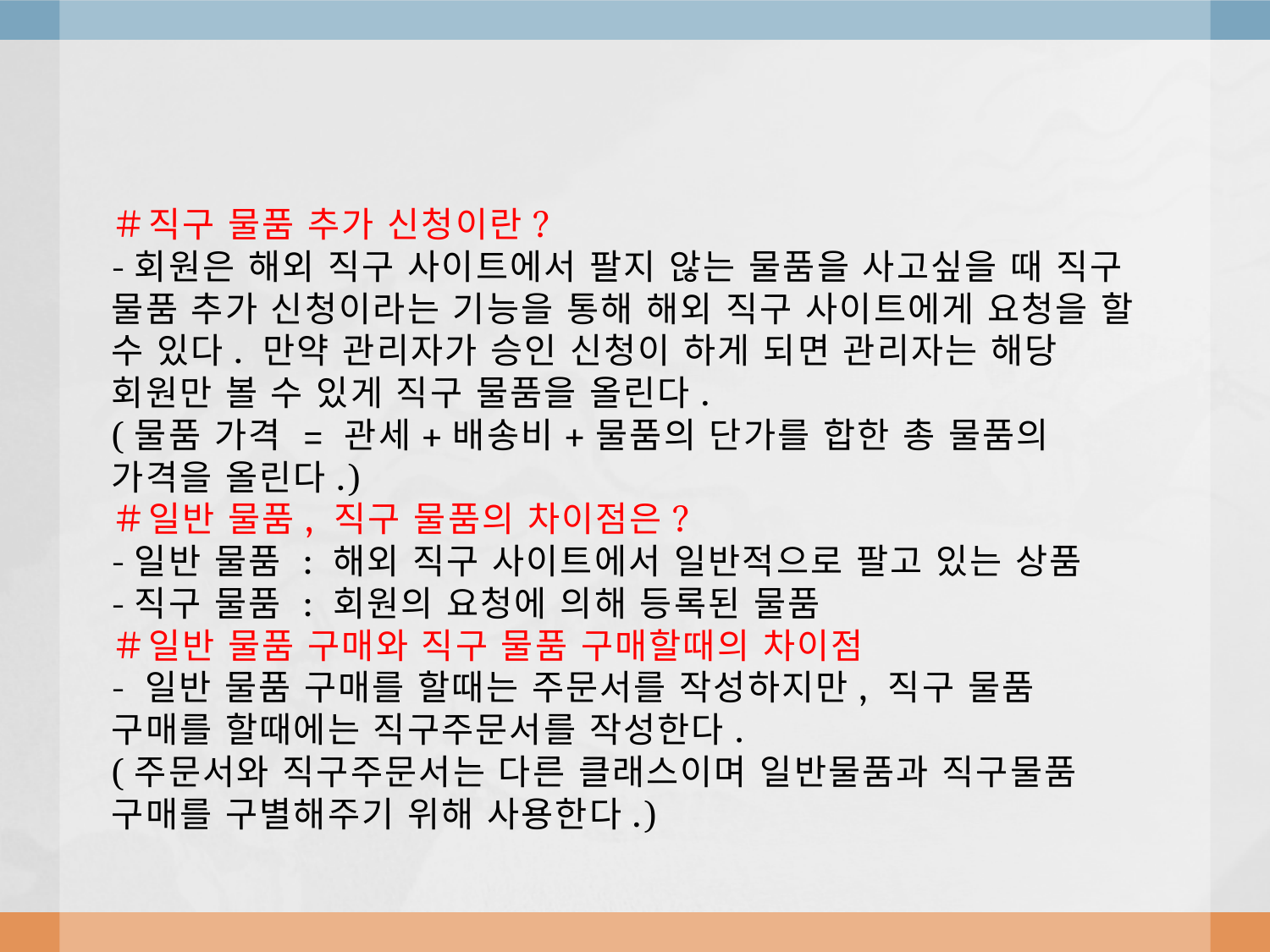

# ＃직구 물품 추가 신청이란? -회원은 해외 직구 사이트에서 팔지 않는 물품을 사고싶을 때 직구 물품 추가 신청이라는 기능을 통해 해외 직구 사이트에게 요청을 할 수 있다. 만약 관리자가 승인 신청이 하게 되면 관리자는 해당 회원만 볼 수 있게 직구 물품을 올린다. (물품 가격 = 관세+배송비+물품의 단가를 합한 총 물품의 가격을 올린다.) ＃일반 물품, 직구 물품의 차이점은? -일반 물품 : 해외 직구 사이트에서 일반적으로 팔고 있는 상품 -직구 물품 : 회원의 요청에 의해 등록된 물품 ＃일반 물품 구매와 직구 물품 구매할때의 차이점 - 일반 물품 구매를 할때는 주문서를 작성하지만, 직구 물품 구매를 할때에는 직구주문서를 작성한다. (주문서와 직구주문서는 다른 클래스이며 일반물품과 직구물품 구매를 구별해주기 위해 사용한다.)